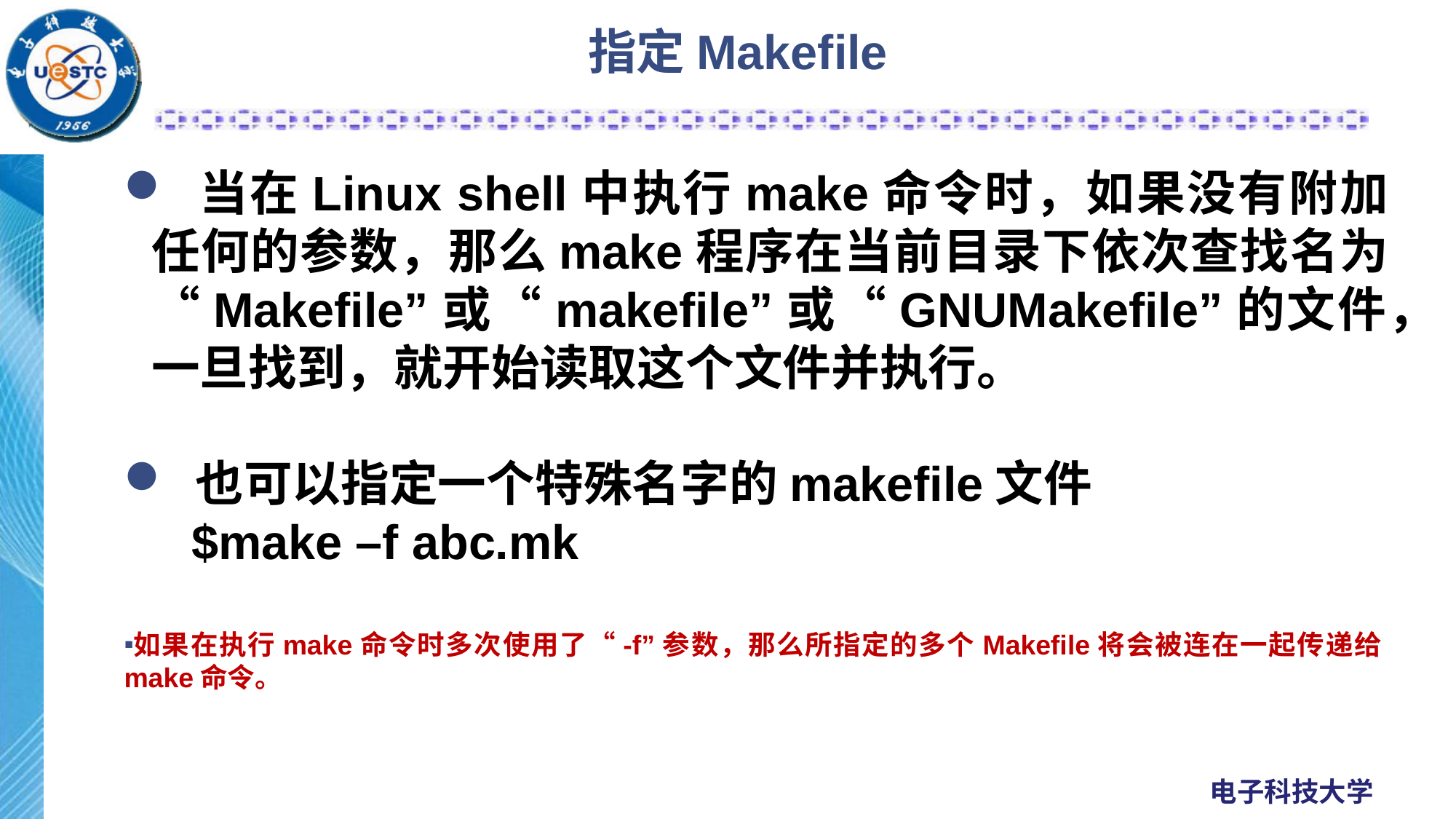

# 指定Makefile
 当在Linux shell中执行make命令时，如果没有附加任何的参数，那么make程序在当前目录下依次查找名为“Makefile”或“makefile”或“GNUMakefile”的文件，一旦找到，就开始读取这个文件并执行。

 也可以指定一个特殊名字的makefile文件
     $make –f abc.mk

如果在执行make命令时多次使用了“-f”参数，那么所指定的多个Makefile将会被连在一起传递给make命令。